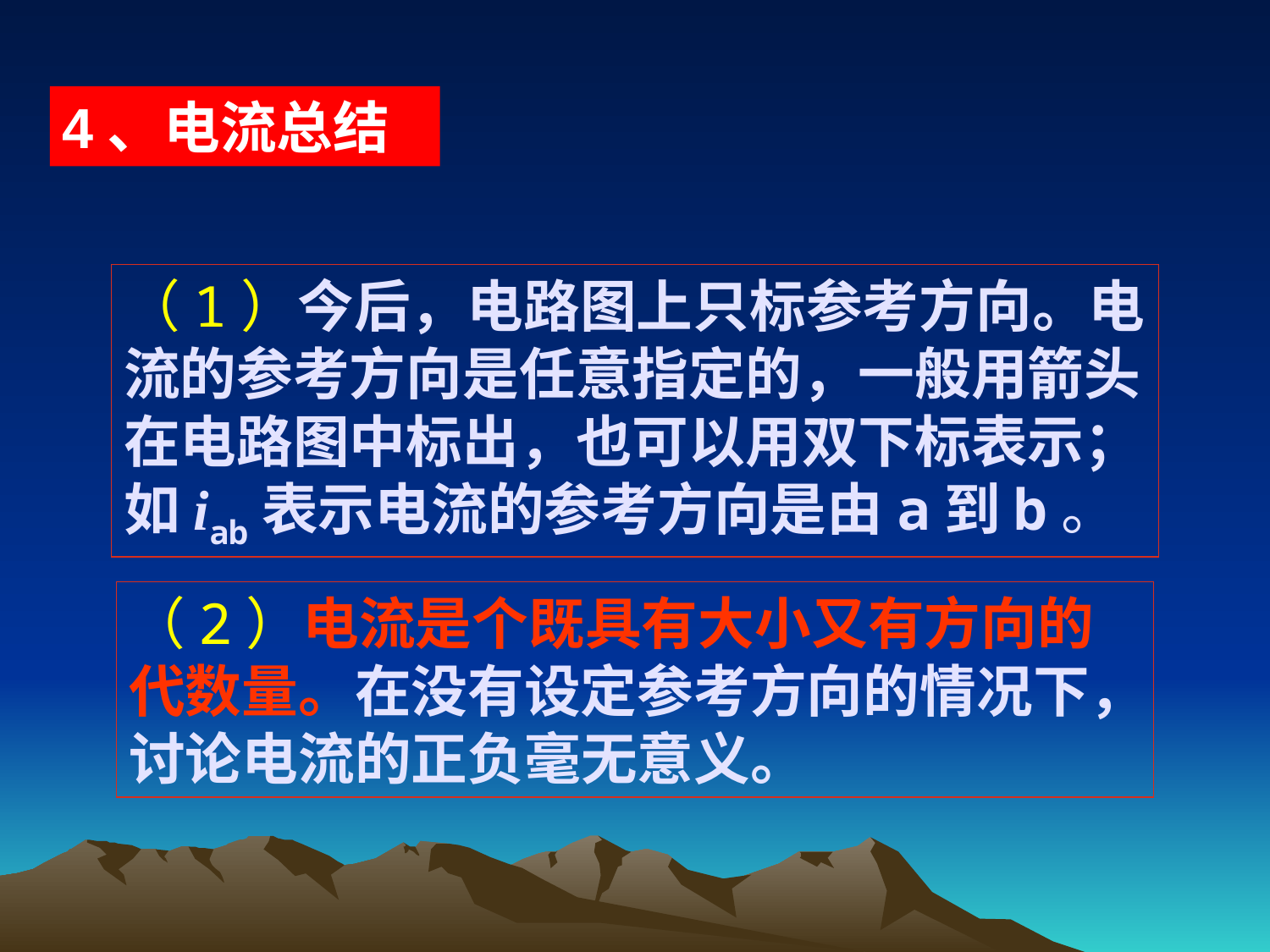

4、电流总结
（1）今后，电路图上只标参考方向。电流的参考方向是任意指定的，一般用箭头在电路图中标出，也可以用双下标表示；如iab表示电流的参考方向是由a到b。
（2）电流是个既具有大小又有方向的代数量。在没有设定参考方向的情况下，讨论电流的正负毫无意义。